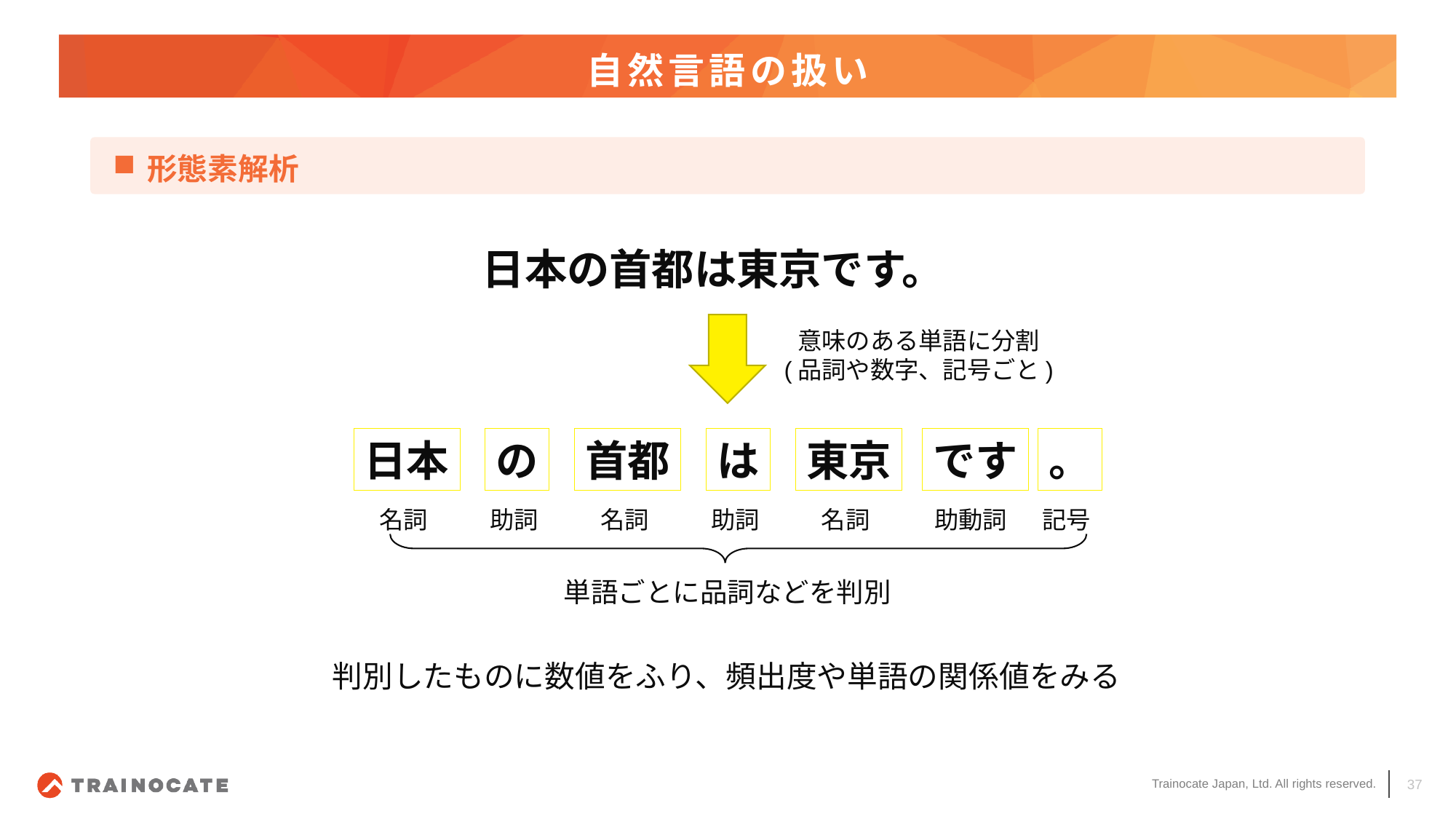

# 自然言語の扱い
形態素解析
日本の首都は東京です。

意味のある単語に分割
(品詞や数字、記号ごと)

日本
名詞
の
助詞
首都
名詞
は
助詞
東京
名詞
です
助動詞
。
記号
単語ごとに品詞などを判別
判別したものに数値をふり、頻出度や単語の関係値をみる
37